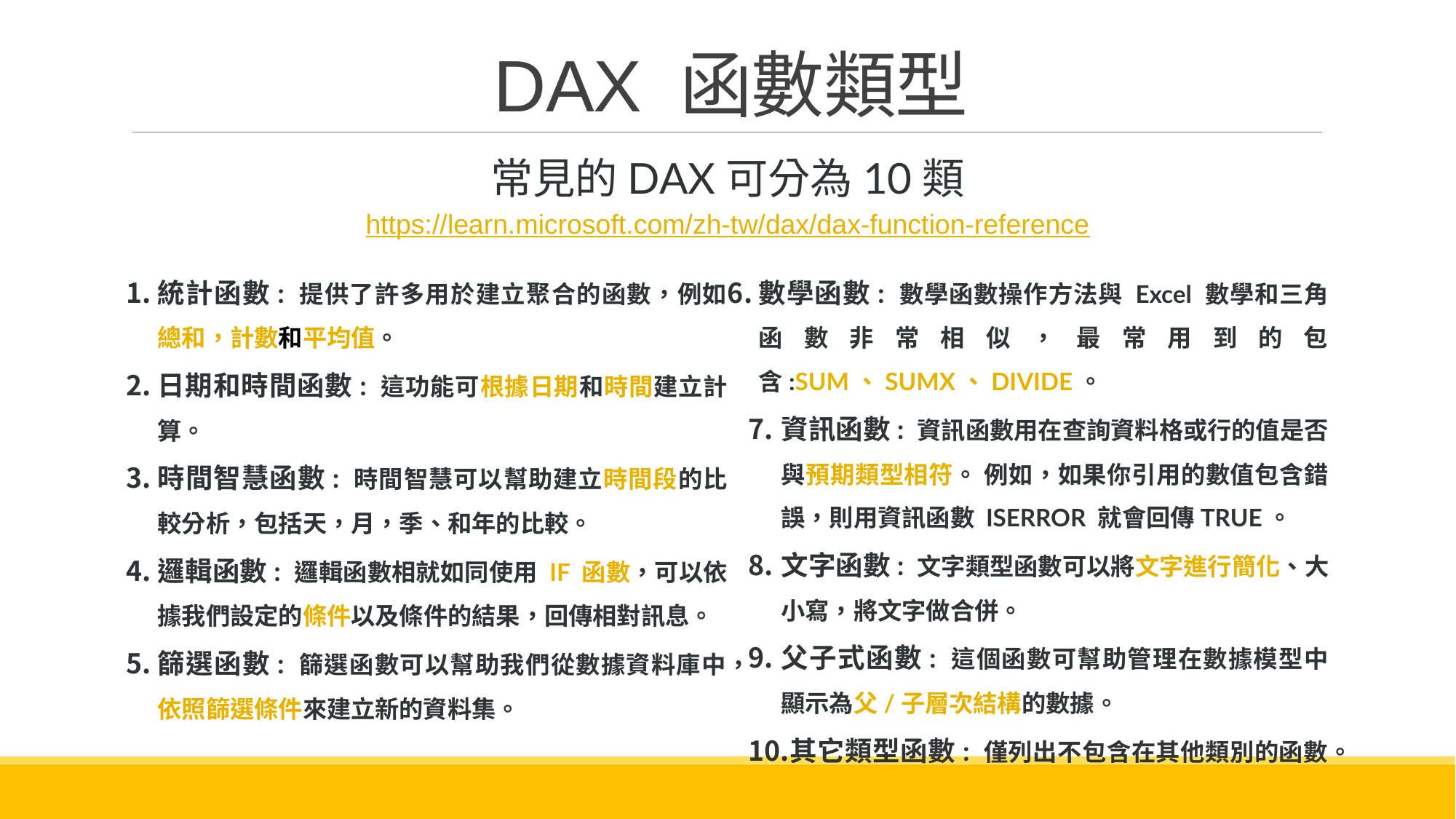

# DAX 函數類型
常見的DAX可分為10類
https://learn.microsoft.com/zh-tw/dax/dax-function-reference
統計函數: 提供了許多用於建立聚合的函數，例如總和，計數和平均值。
日期和時間函數: 這功能可根據日期和時間建立計算。
時間智慧函數: 時間智慧可以幫助建立時間段的比較分析，包括天，月，季、和年的比較。
邏輯函數: 邏輯函數相就如同使用 IF 函數，可以依據我們設定的條件以及條件的結果，回傳相對訊息。
篩選函數: 篩選函數可以幫助我們從數據資料庫中，依照篩選條件來建立新的資料集。
數學函數: 數學函數操作方法與 Excel 數學和三角函數非常相似，最常用到的包含:SUM、SUMX、DIVIDE。
資訊函數: 資訊函數用在查詢資料格或行的值是否與預期類型相符。 例如，如果你引用的數值包含錯誤，則用資訊函數 ISERROR 就會回傳TRUE。
文字函數: 文字類型函數可以將文字進行簡化、大小寫，將文字做合併。
父子式函數: 這個函數可幫助管理在數據模型中顯示為父/子層次結構的數據。
其它類型函數: 僅列出不包含在其他類別的函數。